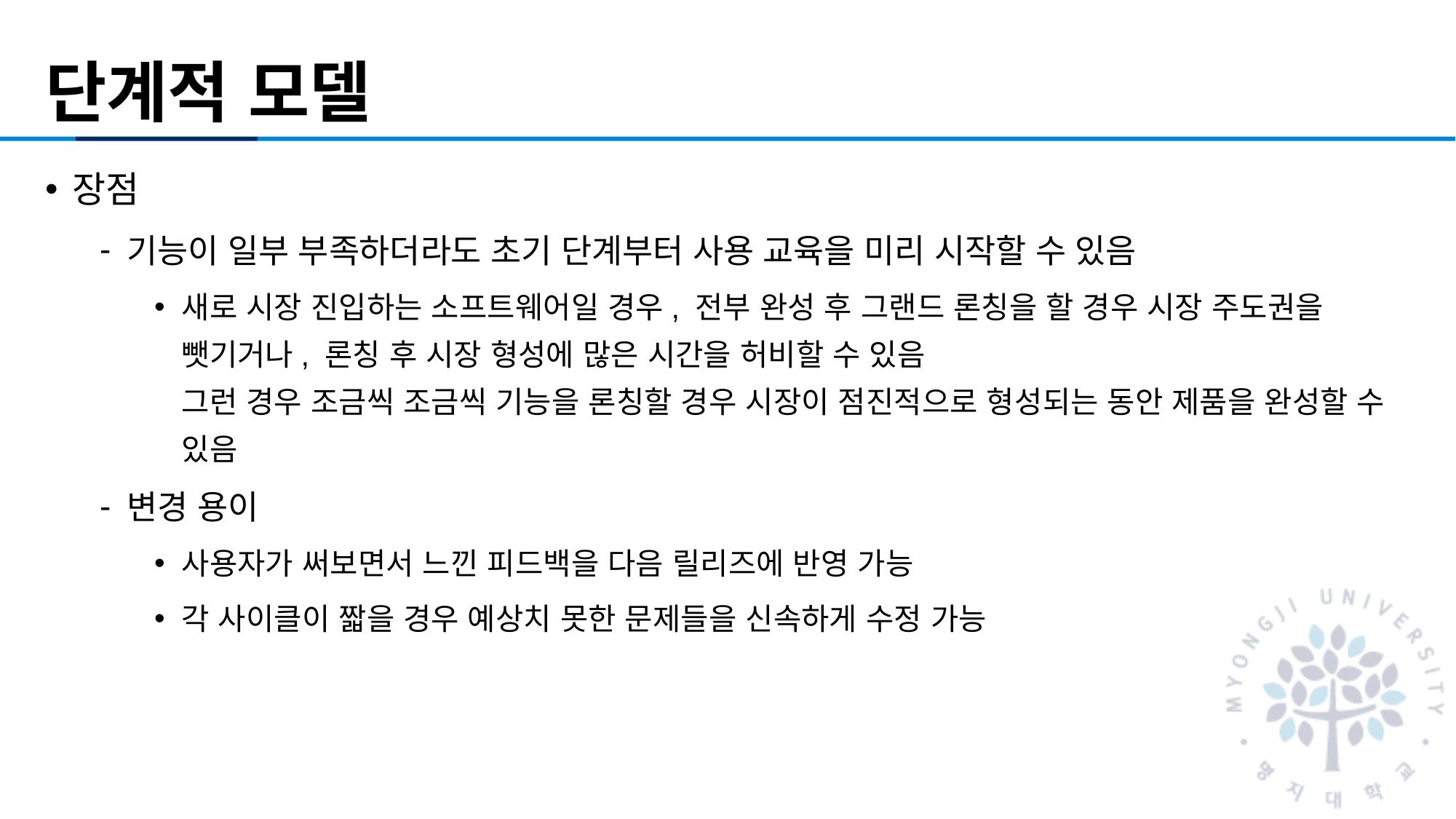

# 단계적 모델
장점
기능이 일부 부족하더라도 초기 단계부터 사용 교육을 미리 시작할 수 있음
새로 시장 진입하는 소프트웨어일 경우, 전부 완성 후 그랜드 론칭을 할 경우 시장 주도권을 뺏기거나, 론칭 후 시장 형성에 많은 시간을 허비할 수 있음
그런 경우 조금씩 조금씩 기능을 론칭할 경우 시장이 점진적으로 형성되는 동안 제품을 완성할 수 있음
변경 용이
사용자가 써보면서 느낀 피드백을 다음 릴리즈에 반영 가능
각 사이클이 짧을 경우 예상치 못한 문제들을 신속하게 수정 가능